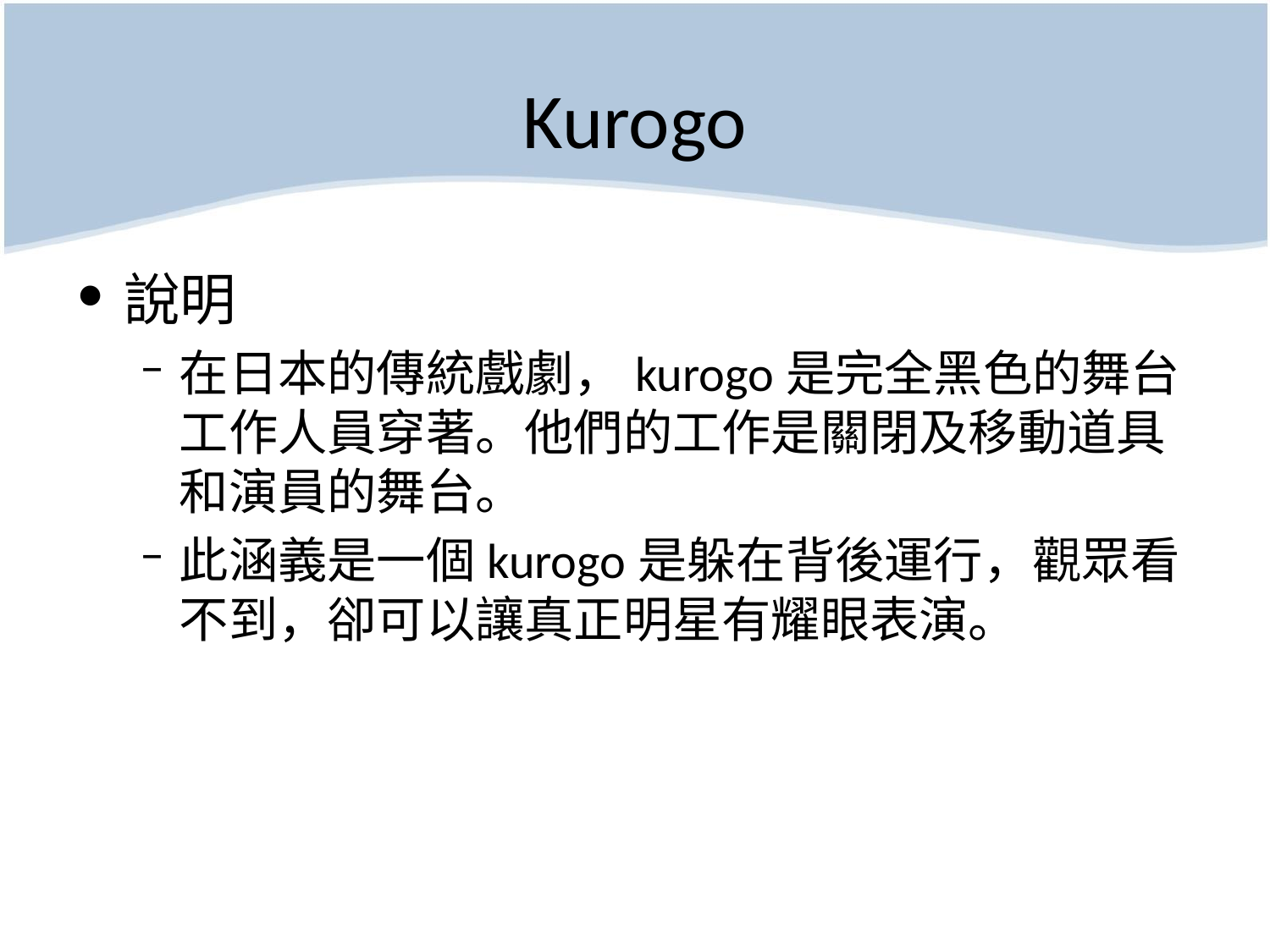

# Kurogo
說明
在日本的傳統戲劇，kurogo是完全黑色的舞台工作人員穿著。他們的工作是關閉及移動道具和演員的舞台。
此涵義是一個kurogo是躲在背後運行，觀眾看不到，卻可以讓真正明星有耀眼表演。